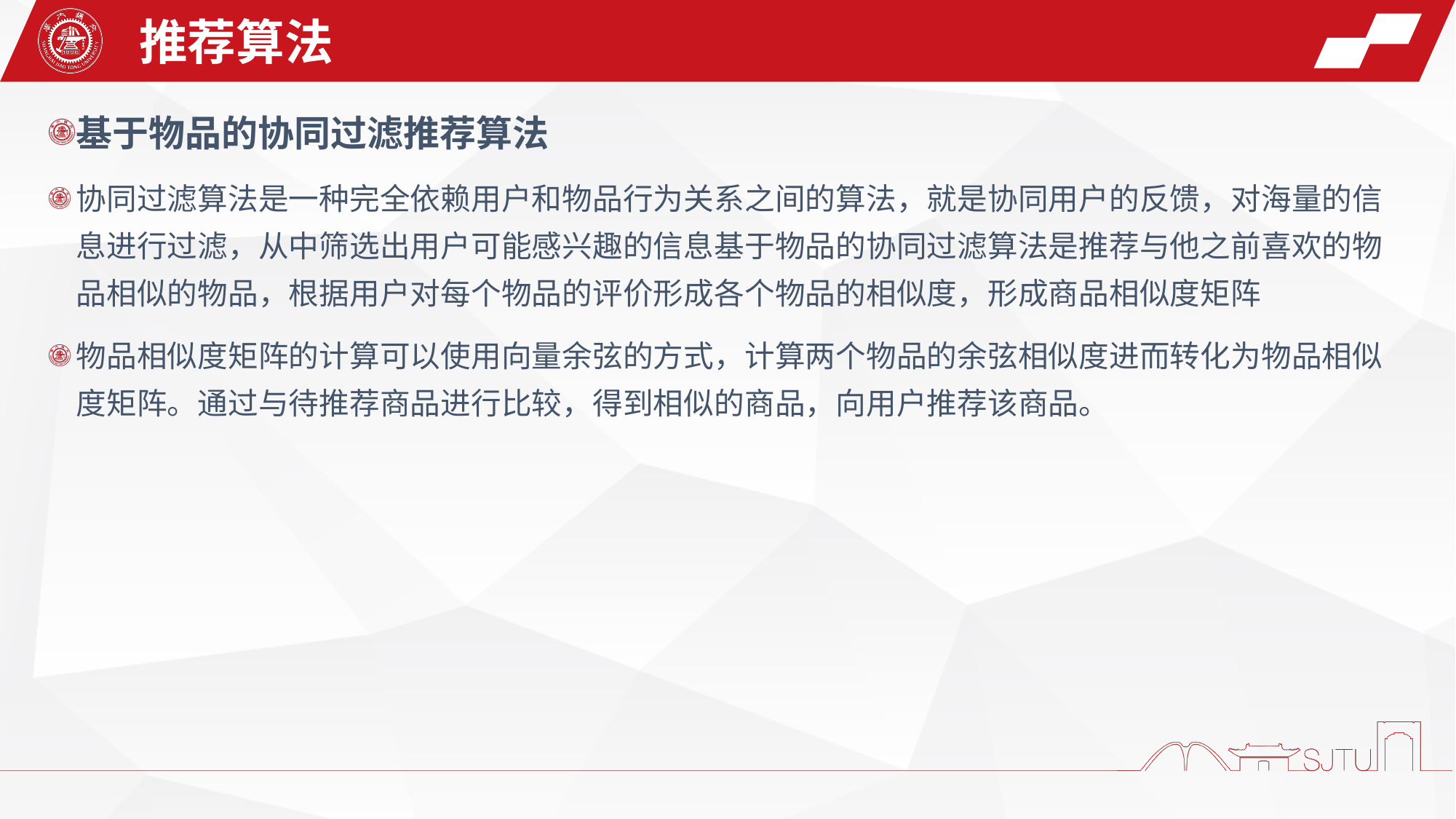

推荐算法
基于物品的协同过滤推荐算法
协同过滤算法是一种完全依赖用户和物品行为关系之间的算法，就是协同用户的反馈，对海量的信息进行过滤，从中筛选出用户可能感兴趣的信息基于物品的协同过滤算法是推荐与他之前喜欢的物品相似的物品，根据用户对每个物品的评价形成各个物品的相似度，形成商品相似度矩阵
物品相似度矩阵的计算可以使用向量余弦的方式，计算两个物品的余弦相似度进而转化为物品相似度矩阵。通过与待推荐商品进行比较，得到相似的商品，向用户推荐该商品。